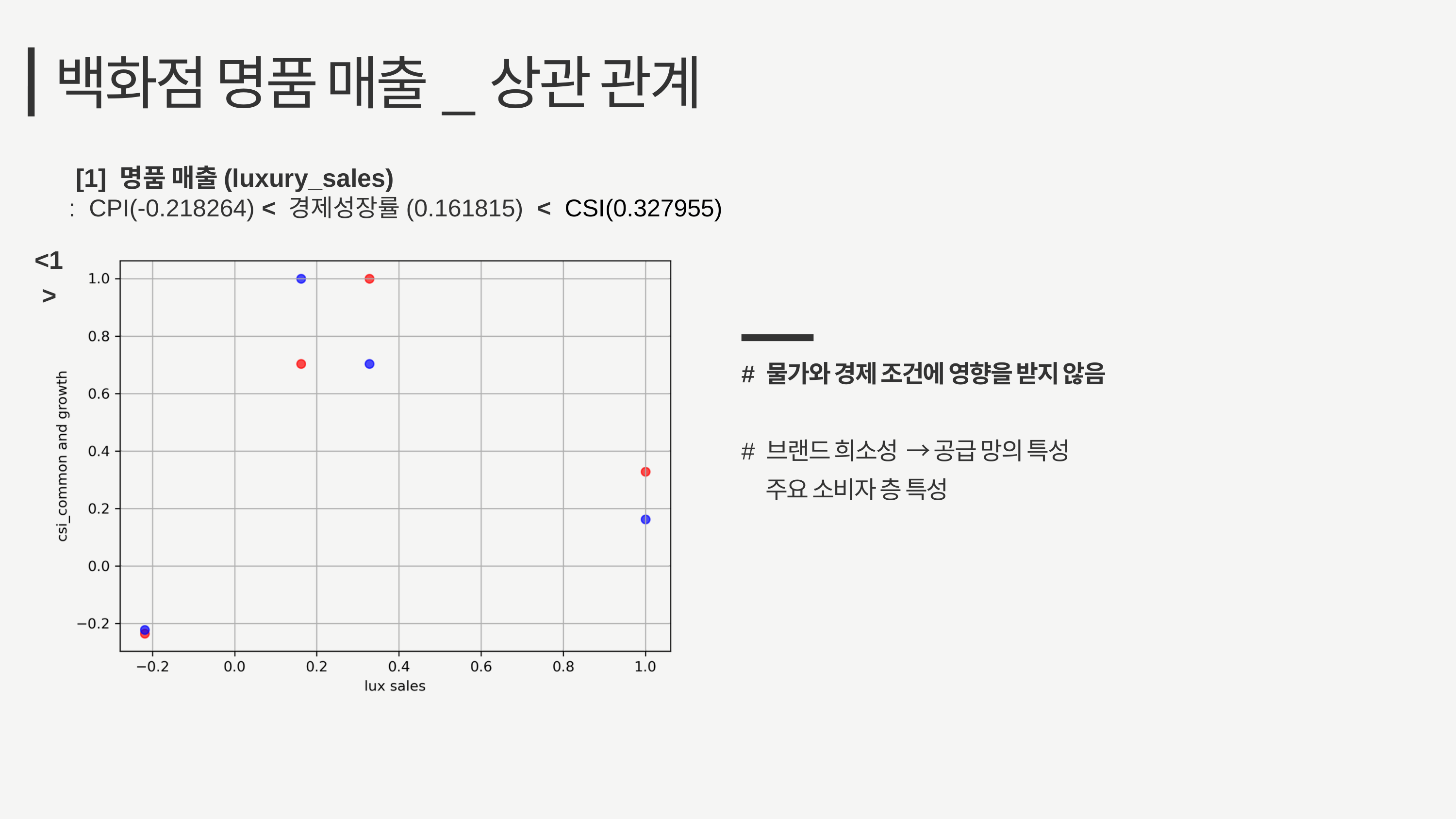

백화점 명품 매출_상관 관계

 [1] 명품 매출(luxury_sales)
:  CPI(-0.218264) < 경제성장률(0.161815)  <  CSI(0.327955)

<1>

# 물가와 경제 조건에 영향을 받지 않음

# 브랜드 희소성  → 공급 망의 특성
    주요 소비자 층 특성